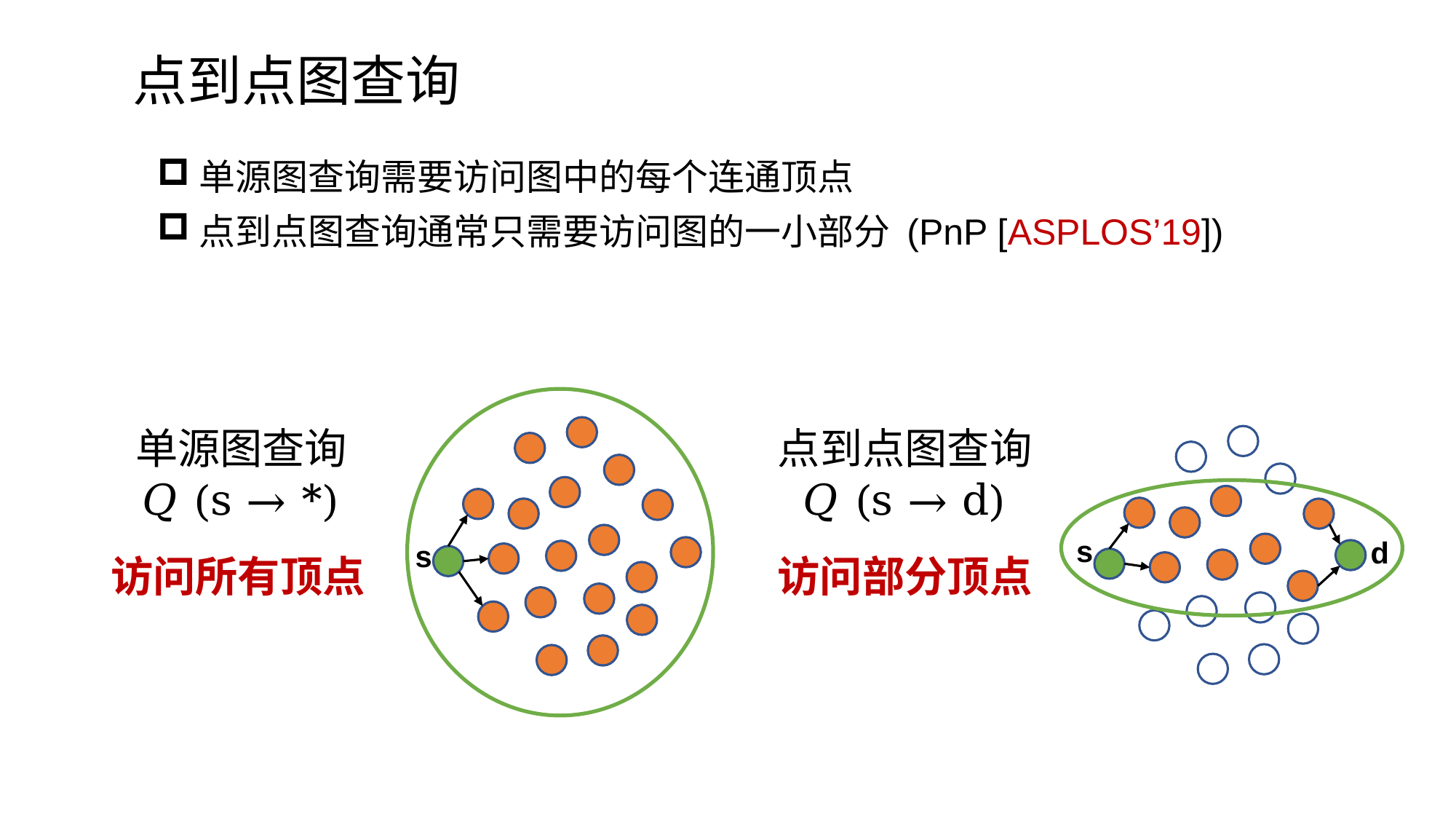

# 点到点图查询
单源图查询需要访问图中的每个连通顶点
点到点图查询通常只需要访问图的一小部分 (PnP [ASPLOS’19])

s

点到点图查询
𝑄 (s → d)
单源图查询
𝑄 (s → *)

s
d

访问所有顶点
访问部分顶点